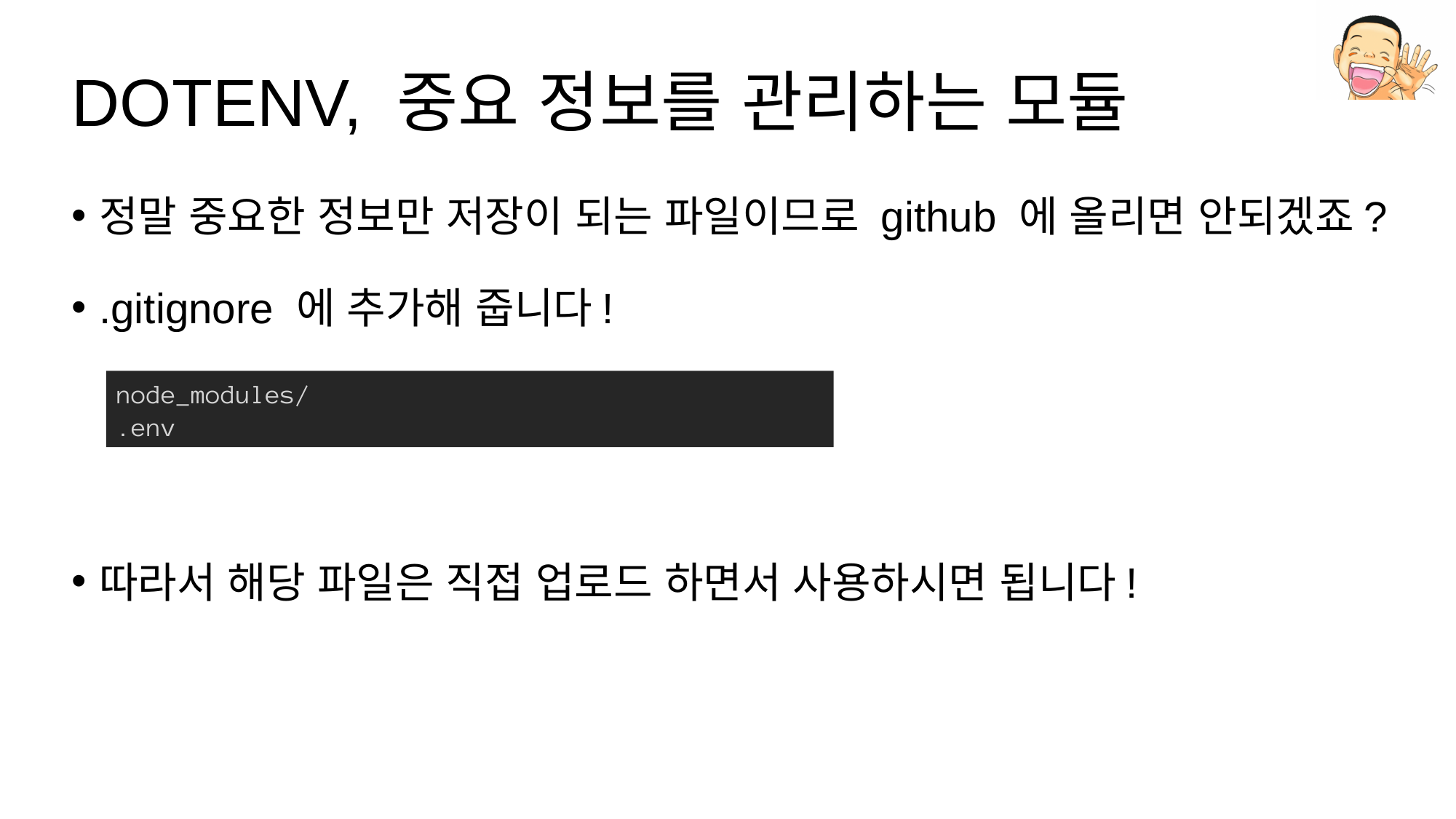

# DOTENV, 중요 정보를 관리하는 모듈
정말 중요한 정보만 저장이 되는 파일이므로 github 에 올리면 안되겠죠?
.gitignore 에 추가해 줍니다!

따라서 해당 파일은 직접 업로드 하면서 사용하시면 됩니다!
node_modules/
.env